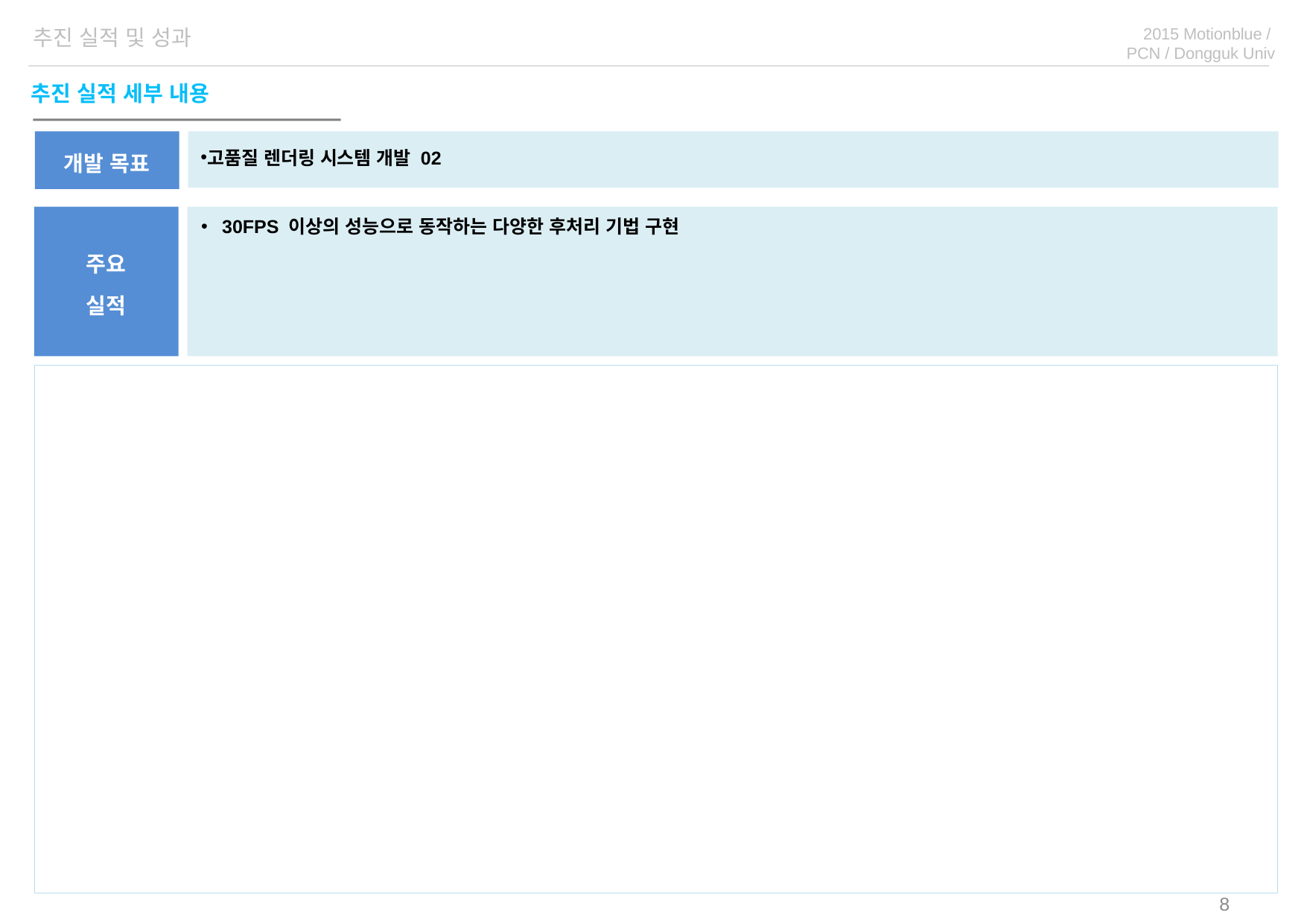

추진 실적 및 성과
추진 실적 세부 내용

고품질 렌더링 시스템 개발 02

개발 목표

주요
실적

30FPS 이상의 성능으로 동작하는 다양한 후처리 기법 구현

8